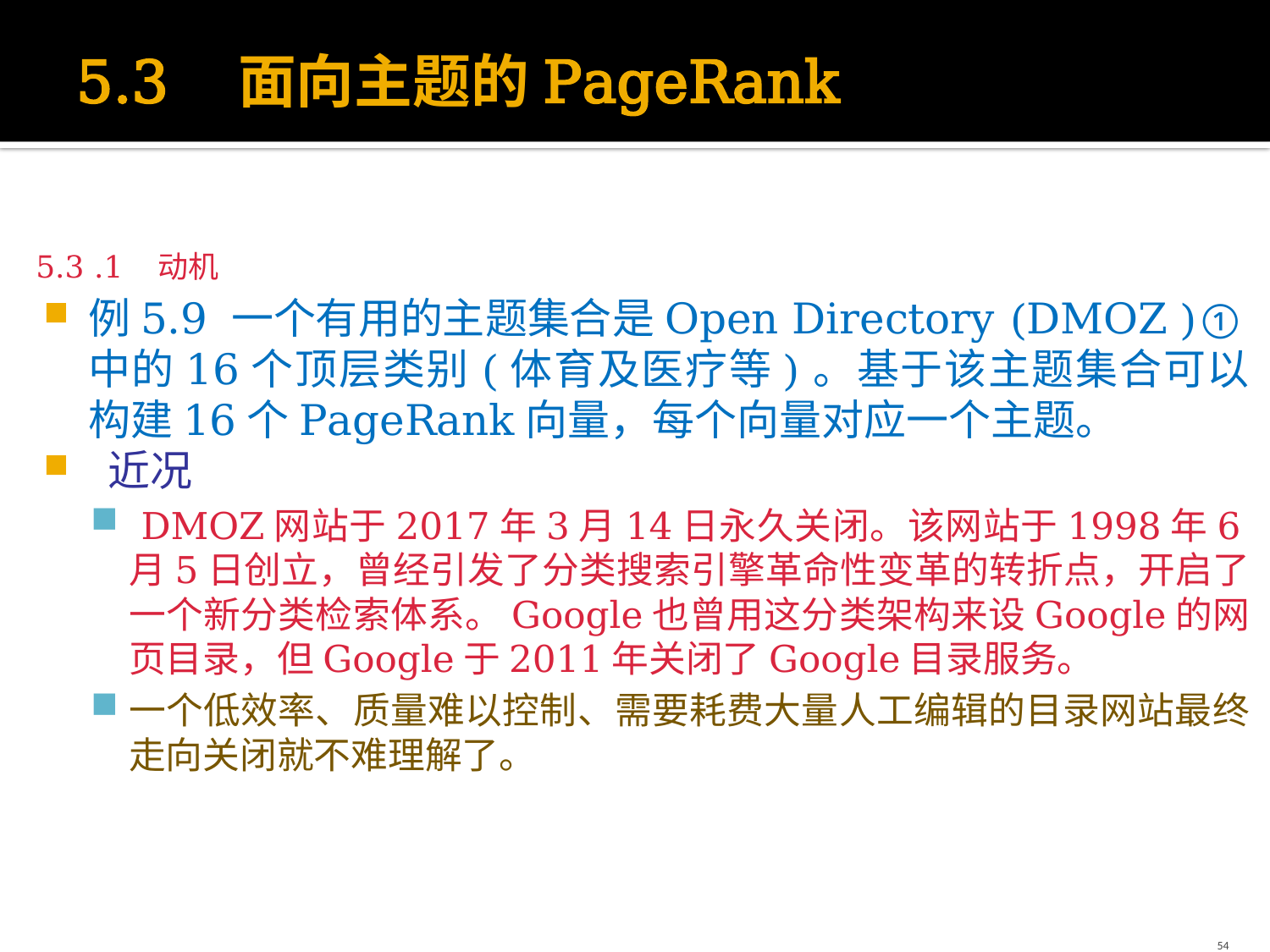

# 5.3   面向主题的PageRank
5.3 .1   动机

例5.9 一个有用的主题集合是Open Directory (DMOZ )①中的16个顶层类别(体育及医疗等)。基于该主题集合可以构建16个PageRank向量，每个向量对应一个主题。
 近况
 DMOZ网站于2017年3月14日永久关闭。该网站于1998年6月5日创立，曾经引发了分类搜索引擎革命性变革的转折点，开启了一个新分类检索体系。Google也曾用这分类架构来设Google的网页目录，但Google于2011年关闭了Google目录服务。
一个低效率、质量难以控制、需要耗费大量人工编辑的目录网站最终走向关闭就不难理解了。
54